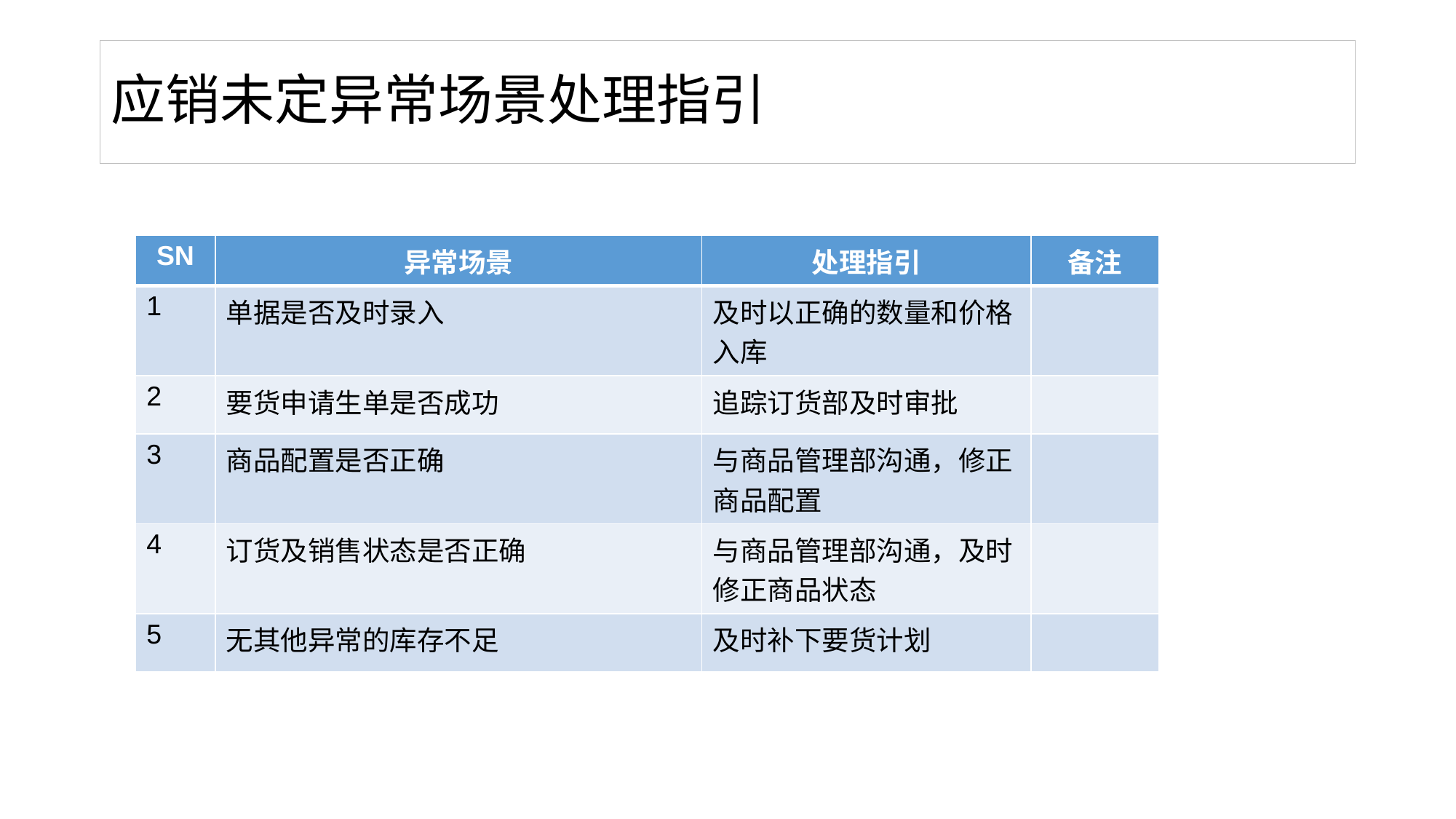

# 应销未定异常场景处理指引

| SN | 异常场景 | 处理指引 | 备注 |
| --- | --- | --- | --- |
| 1 | 单据是否及时录入 | 及时以正确的数量和价格入库 |  |
| 2 | 要货申请生单是否成功 | 追踪订货部及时审批 |  |
| 3 | 商品配置是否正确 | 与商品管理部沟通，修正商品配置 |  |
| 4 | 订货及销售状态是否正确 | 与商品管理部沟通，及时修正商品状态 |  |
| 5 | 无其他异常的库存不足 | 及时补下要货计划 |  |